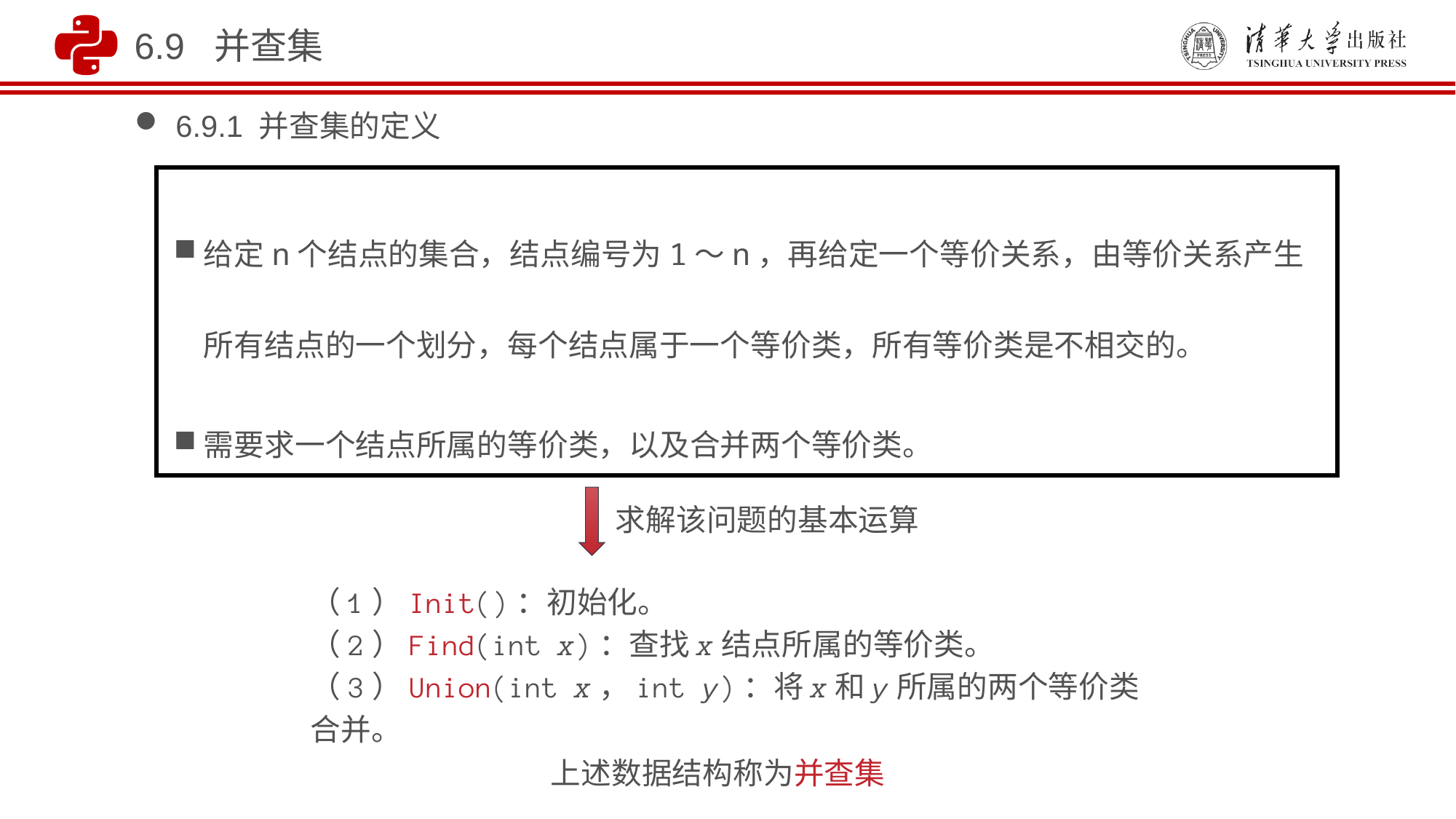

6.9  并查集
6.9.1 并查集的定义
给定n个结点的集合，结点编号为1～n，再给定一个等价关系，由等价关系产生所有结点的一个划分，每个结点属于一个等价类，所有等价类是不相交的。
需要求一个结点所属的等价类，以及合并两个等价类。

求解该问题的基本运算
（1）Init()：初始化。
（2）Find(int x)：查找x结点所属的等价类。
（3）Union(int x，int y)：将x和y所属的两个等价类合并。
上述数据结构称为并查集